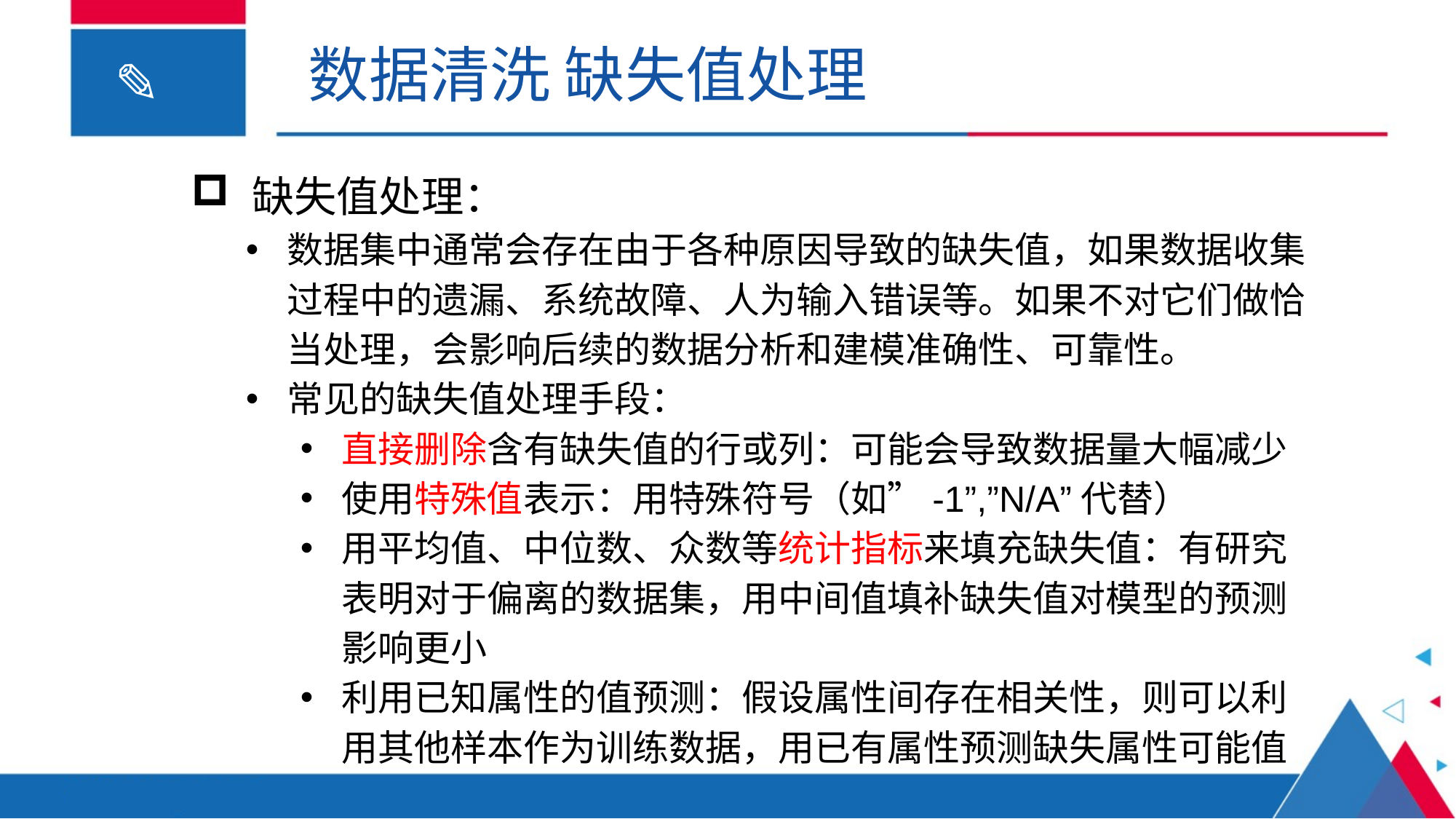

数据清洗 缺失值处理
 缺失值处理：
数据集中通常会存在由于各种原因导致的缺失值，如果数据收集过程中的遗漏、系统故障、人为输入错误等。如果不对它们做恰当处理，会影响后续的数据分析和建模准确性、可靠性。
常见的缺失值处理手段：
直接删除含有缺失值的行或列：可能会导致数据量大幅减少
使用特殊值表示：用特殊符号（如”-1”,”N/A”代替）
用平均值、中位数、众数等统计指标来填充缺失值：有研究表明对于偏离的数据集，用中间值填补缺失值对模型的预测影响更小
利用已知属性的值预测：假设属性间存在相关性，则可以利用其他样本作为训练数据，用已有属性预测缺失属性可能值